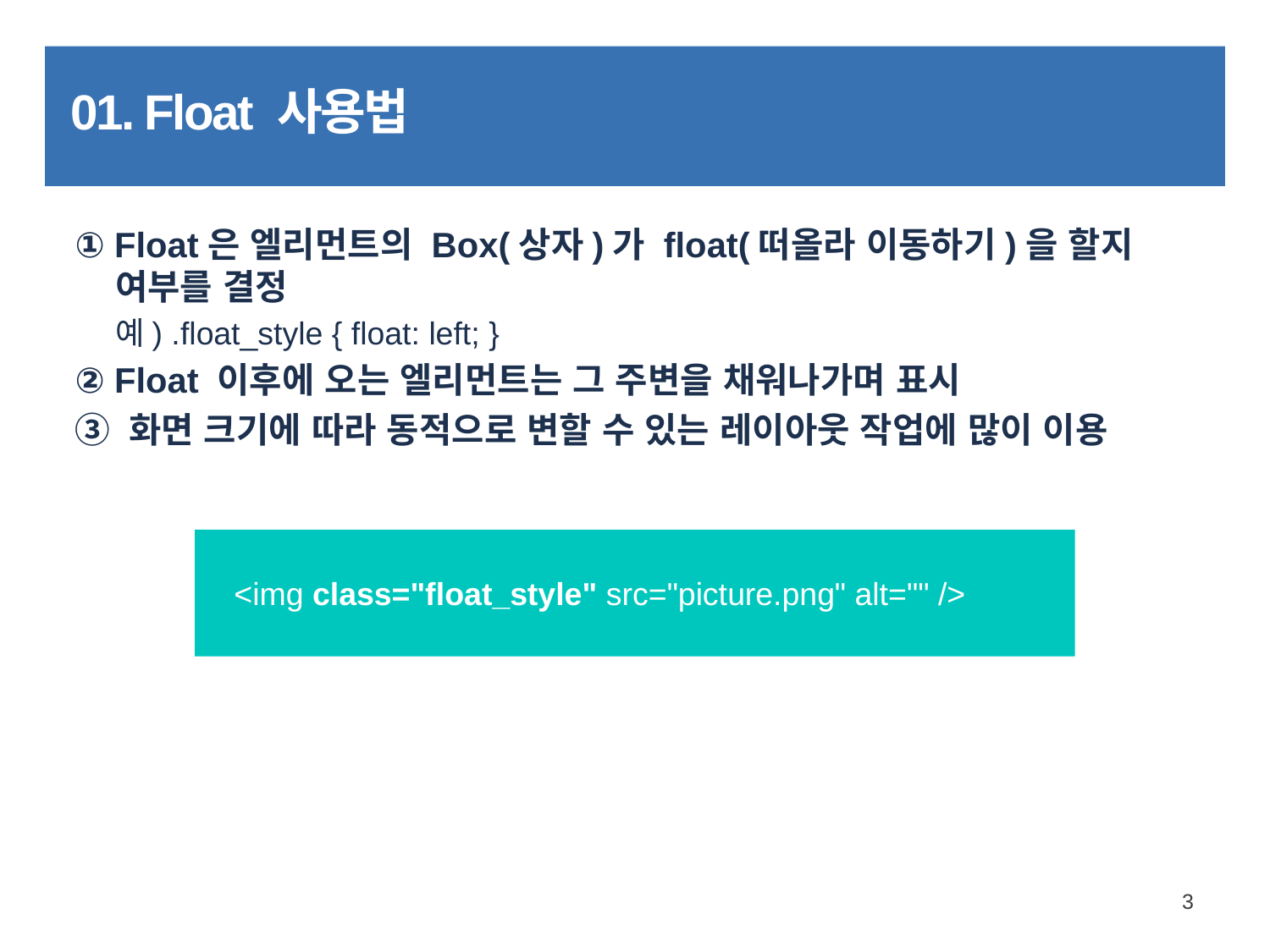

# 01. Float 사용법
① Float은 엘리먼트의 Box(상자)가 float(떠올라 이동하기)을 할지 여부를 결정
예) .float_style { float: left; }
② Float 이후에 오는 엘리먼트는 그 주변을 채워나가며 표시
③ 화면 크기에 따라 동적으로 변할 수 있는 레이아웃 작업에 많이 이용

   <img class="float_style" src="picture.png" alt="" />

3